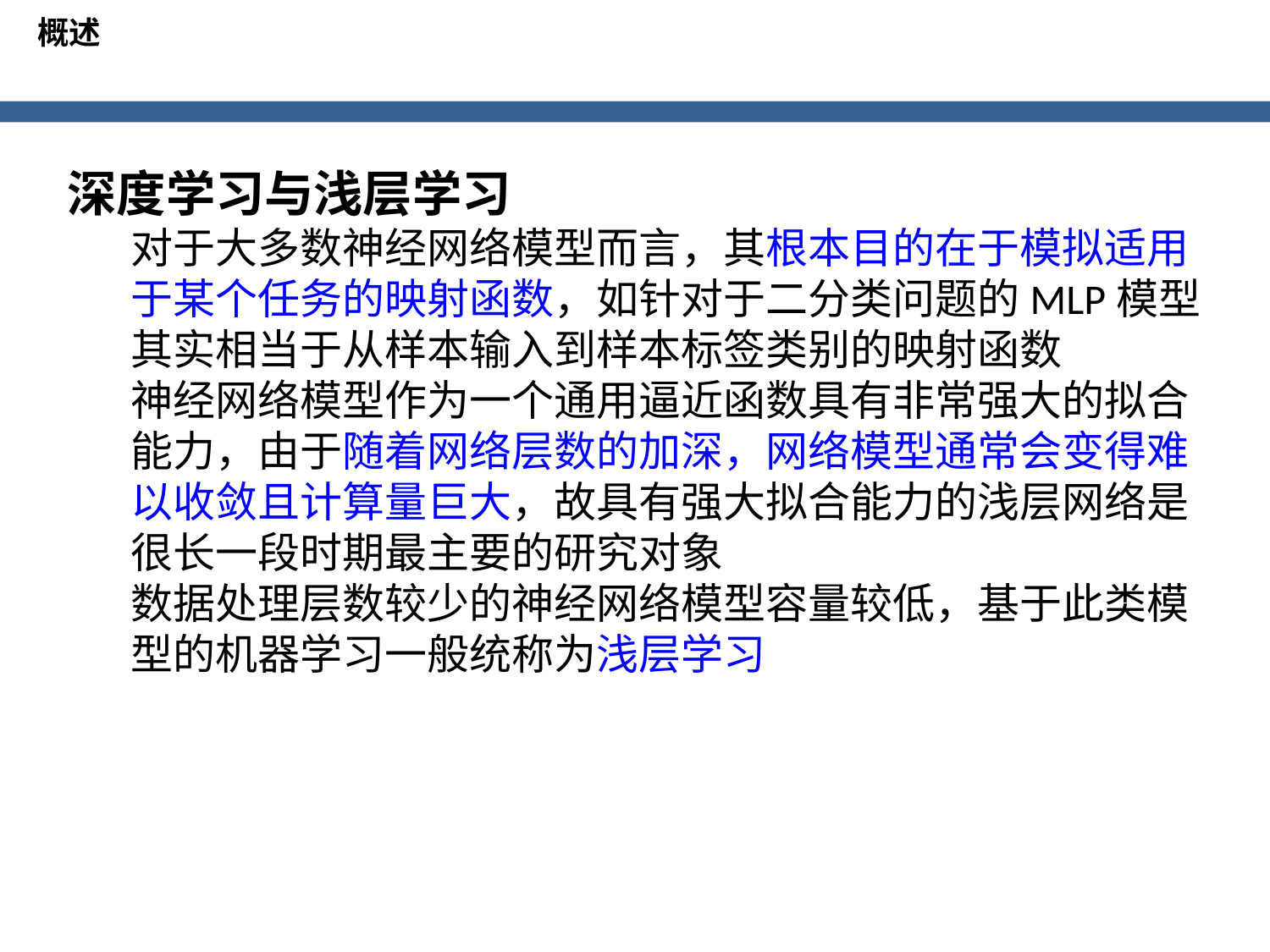

概述
深度学习与浅层学习
对于大多数神经网络模型而言，其根本目的在于模拟适用于某个任务的映射函数，如针对于二分类问题的MLP模型其实相当于从样本输入到样本标签类别的映射函数
神经网络模型作为一个通用逼近函数具有非常强大的拟合能力，由于随着网络层数的加深，网络模型通常会变得难以收敛且计算量巨大，故具有强大拟合能力的浅层网络是很长一段时期最主要的研究对象
数据处理层数较少的神经网络模型容量较低，基于此类模型的机器学习一般统称为浅层学习